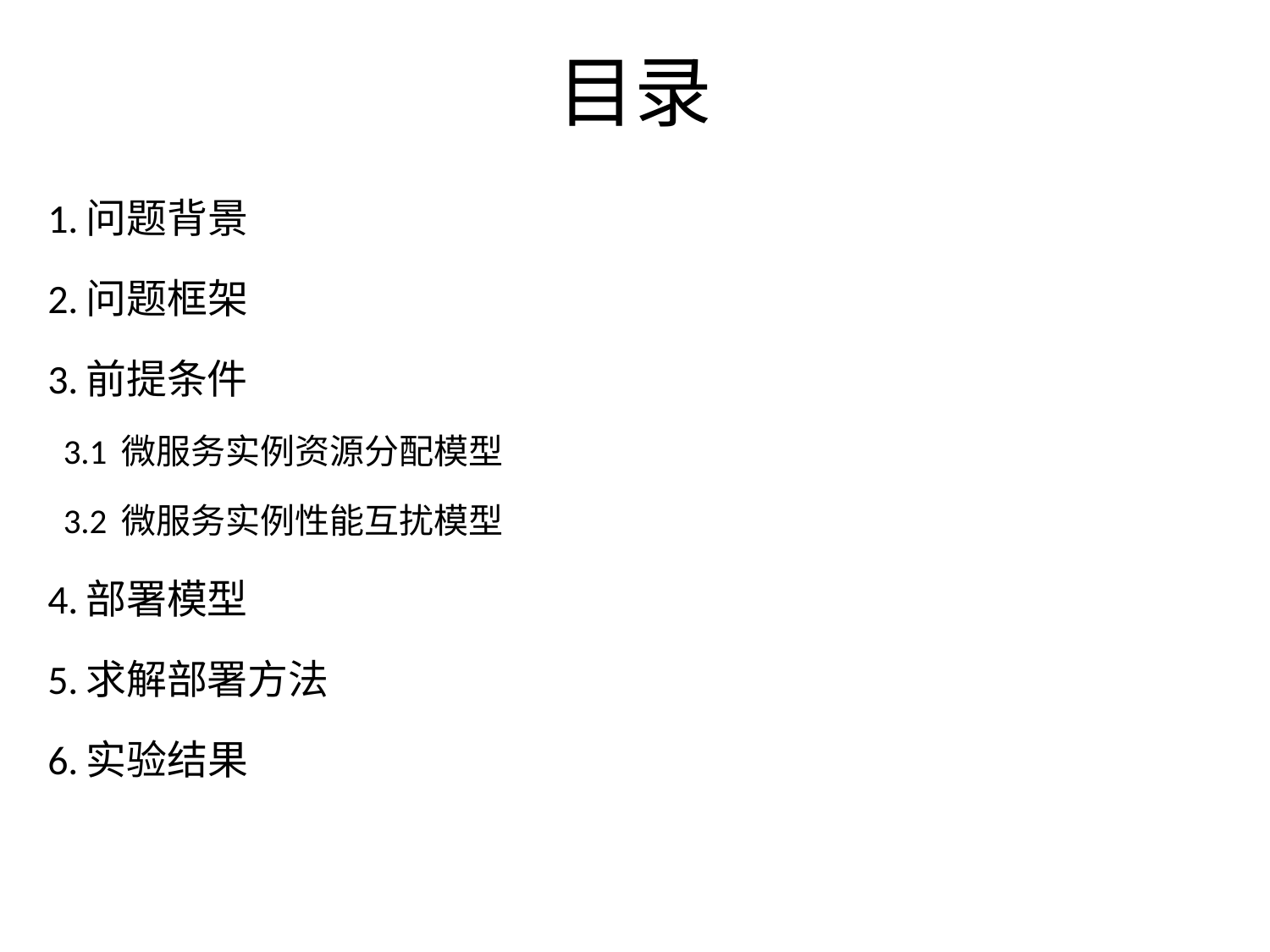

# 目录
1.问题背景
2.问题框架
3.前提条件
  3.1 微服务实例资源分配模型
  3.2 微服务实例性能互扰模型
4.部署模型
5.求解部署方法
6.实验结果